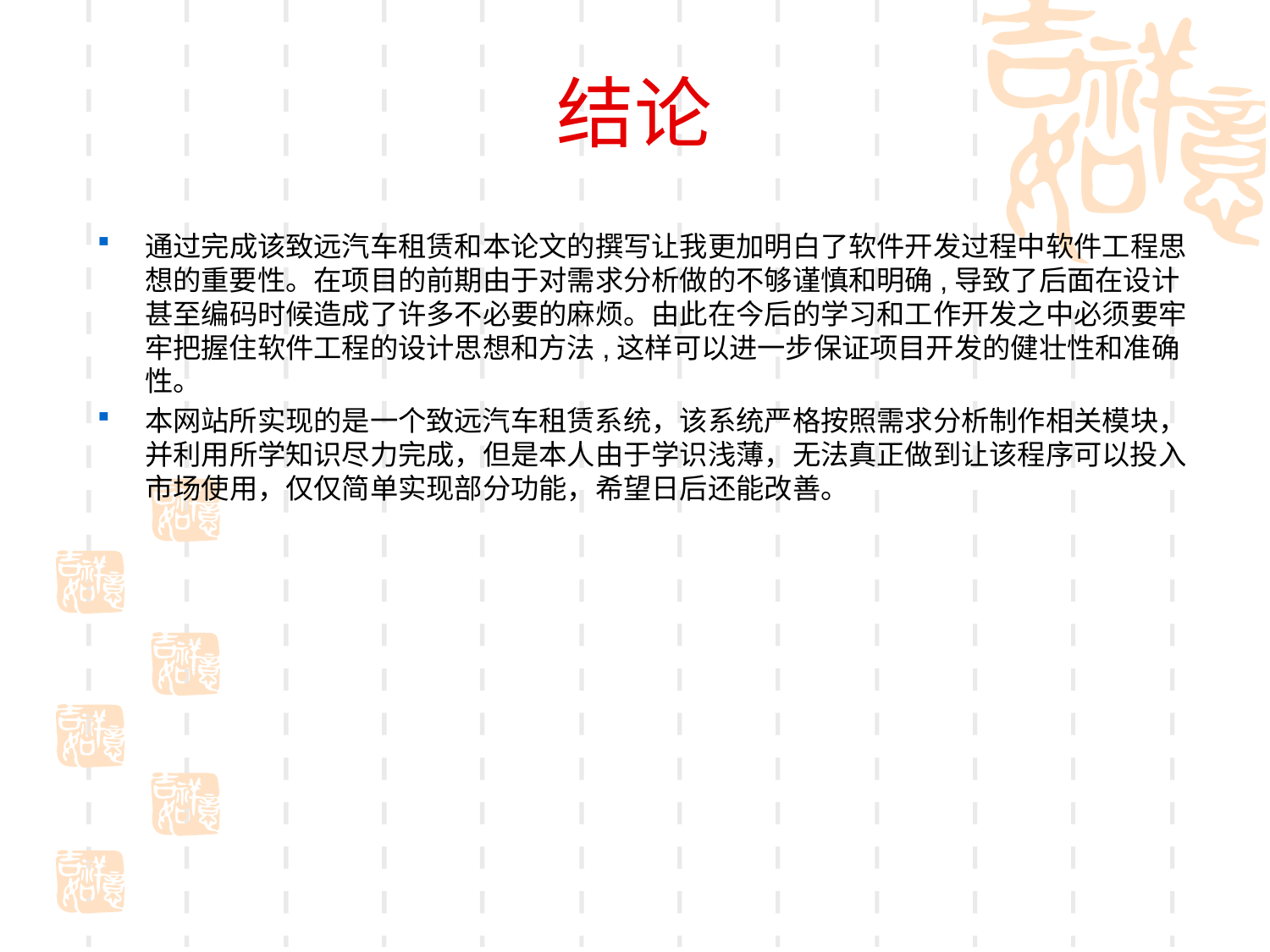

# 结论
通过完成该致远汽车租赁和本论文的撰写让我更加明白了软件开发过程中软件工程思想的重要性。在项目的前期由于对需求分析做的不够谨慎和明确,导致了后面在设计甚至编码时候造成了许多不必要的麻烦。由此在今后的学习和工作开发之中必须要牢牢把握住软件工程的设计思想和方法,这样可以进一步保证项目开发的健壮性和准确性。
本网站所实现的是一个致远汽车租赁系统，该系统严格按照需求分析制作相关模块，并利用所学知识尽力完成，但是本人由于学识浅薄，无法真正做到让该程序可以投入市场使用，仅仅简单实现部分功能，希望日后还能改善。